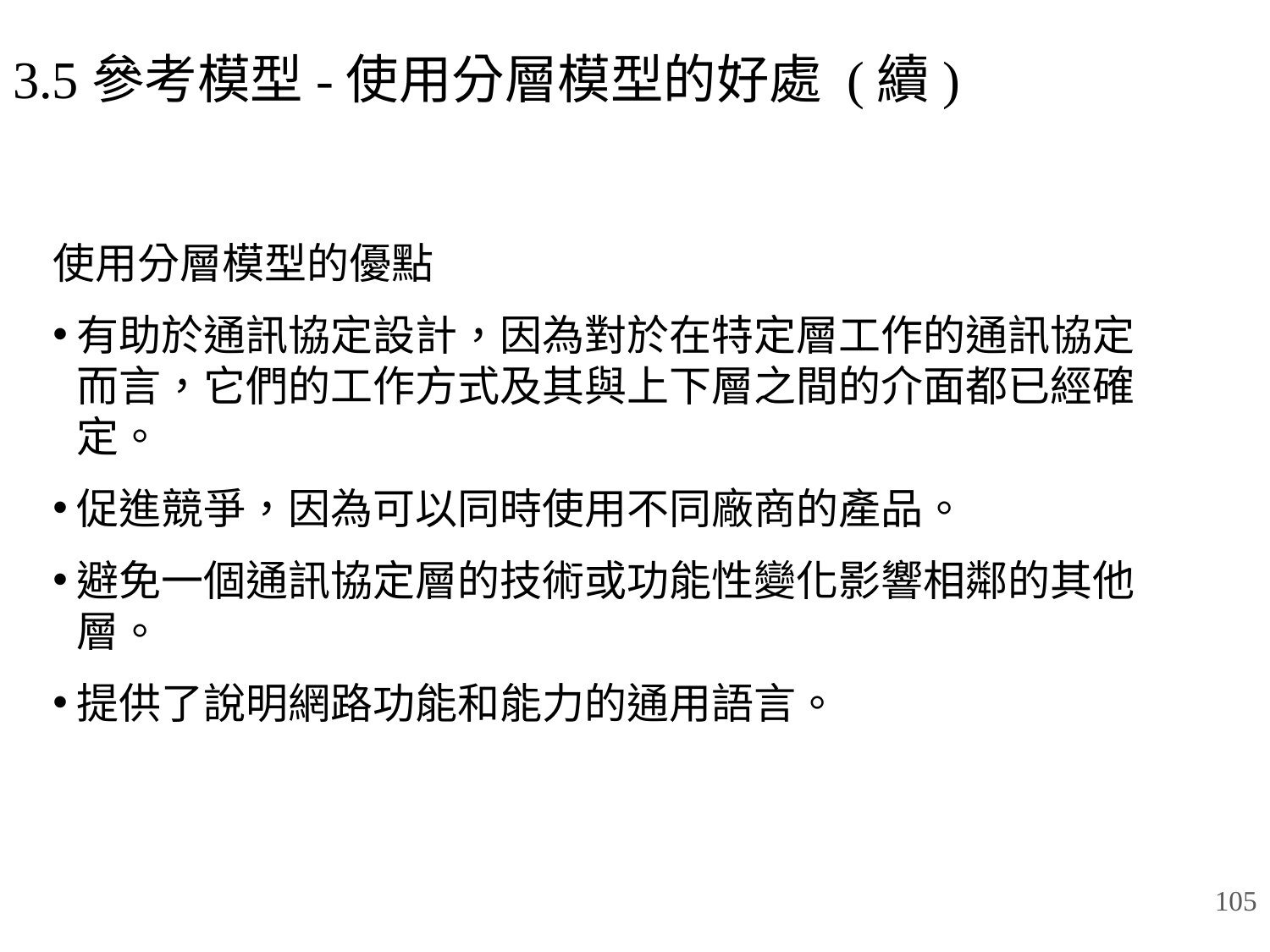

# 3.5參考模型-使用分層模型的好處 (續)
使用分層模型的優點
有助於通訊協定設計，因為對於在特定層工作的通訊協定而言，它們的工作方式及其與上下層之間的介面都已經確定。
促進競爭，因為可以同時使用不同廠商的產品。
避免一個通訊協定層的技術或功能性變化影響相鄰的其他層。
提供了說明網路功能和能力的通用語言。

105